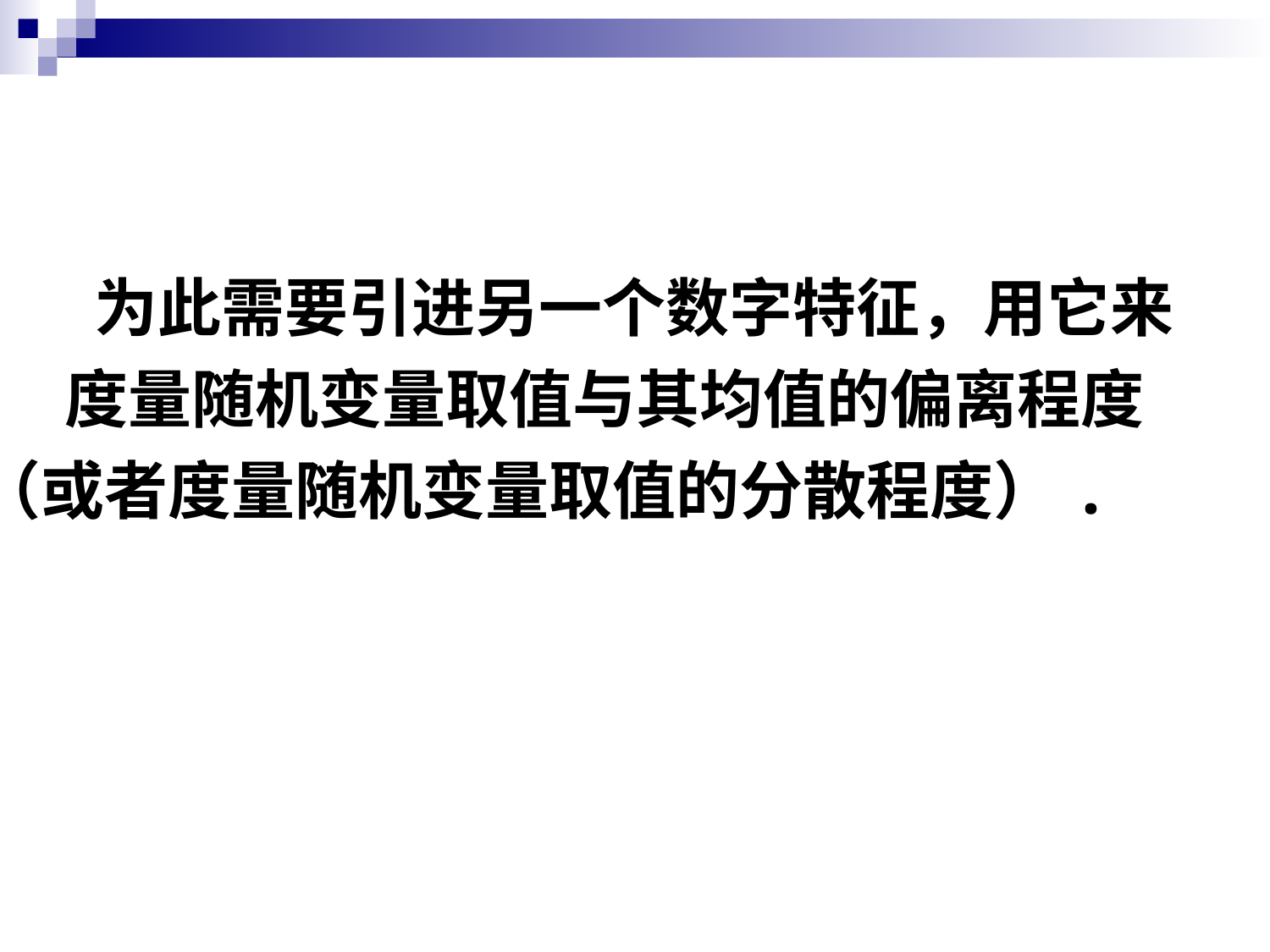

为此需要引进另一个数字特征，用它来
     度量随机变量取值与其均值的偏离程度  （或者度量随机变量取值的分散程度）.